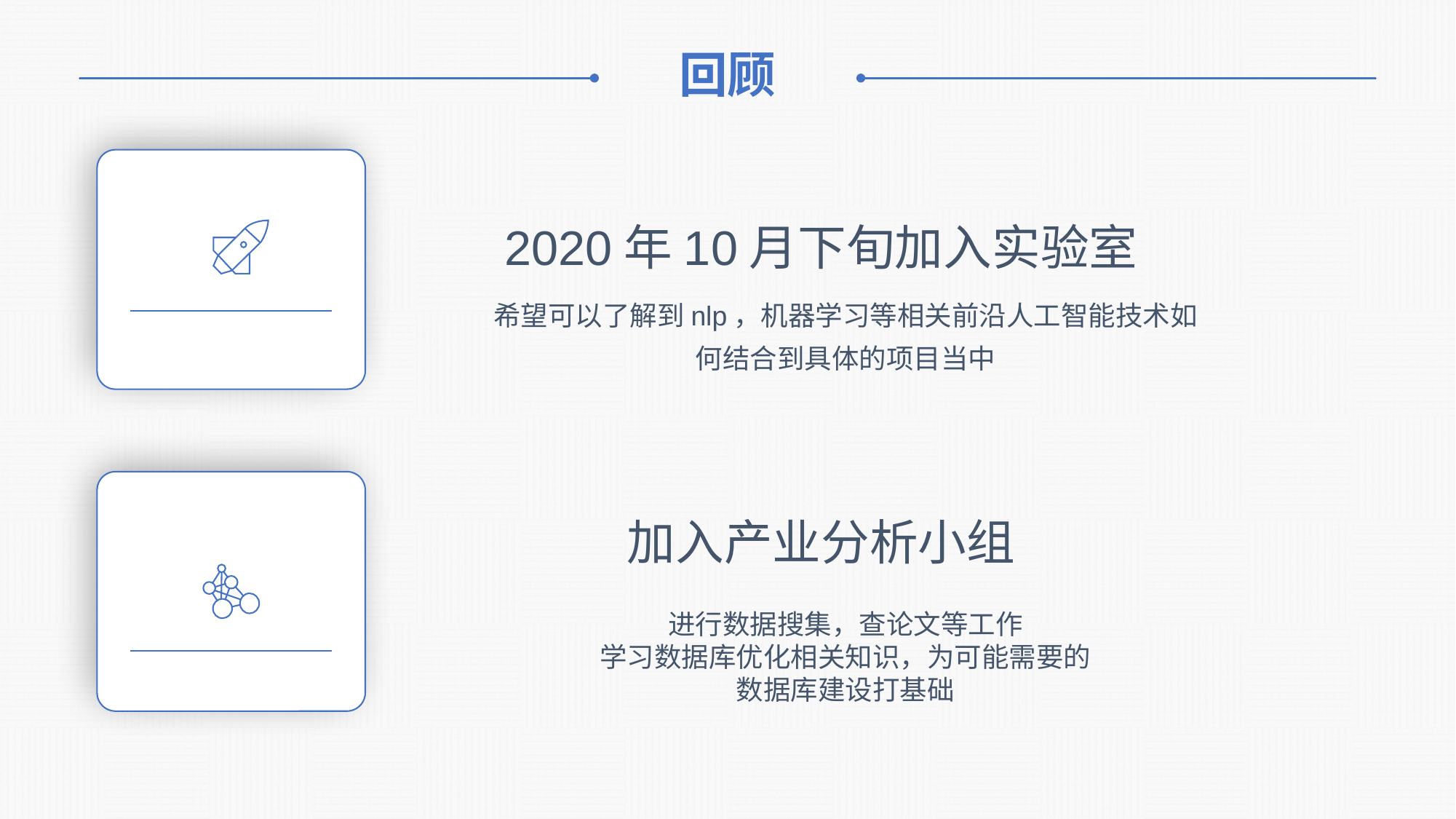

回顾

2020年10月下旬加入实验室

希望可以了解到nlp，机器学习等相关前沿人工智能技术如何结合到具体的项目当中

加入产业分析小组

进行数据搜集，查论文等工作
学习数据库优化相关知识，为可能需要的
数据库建设打基础